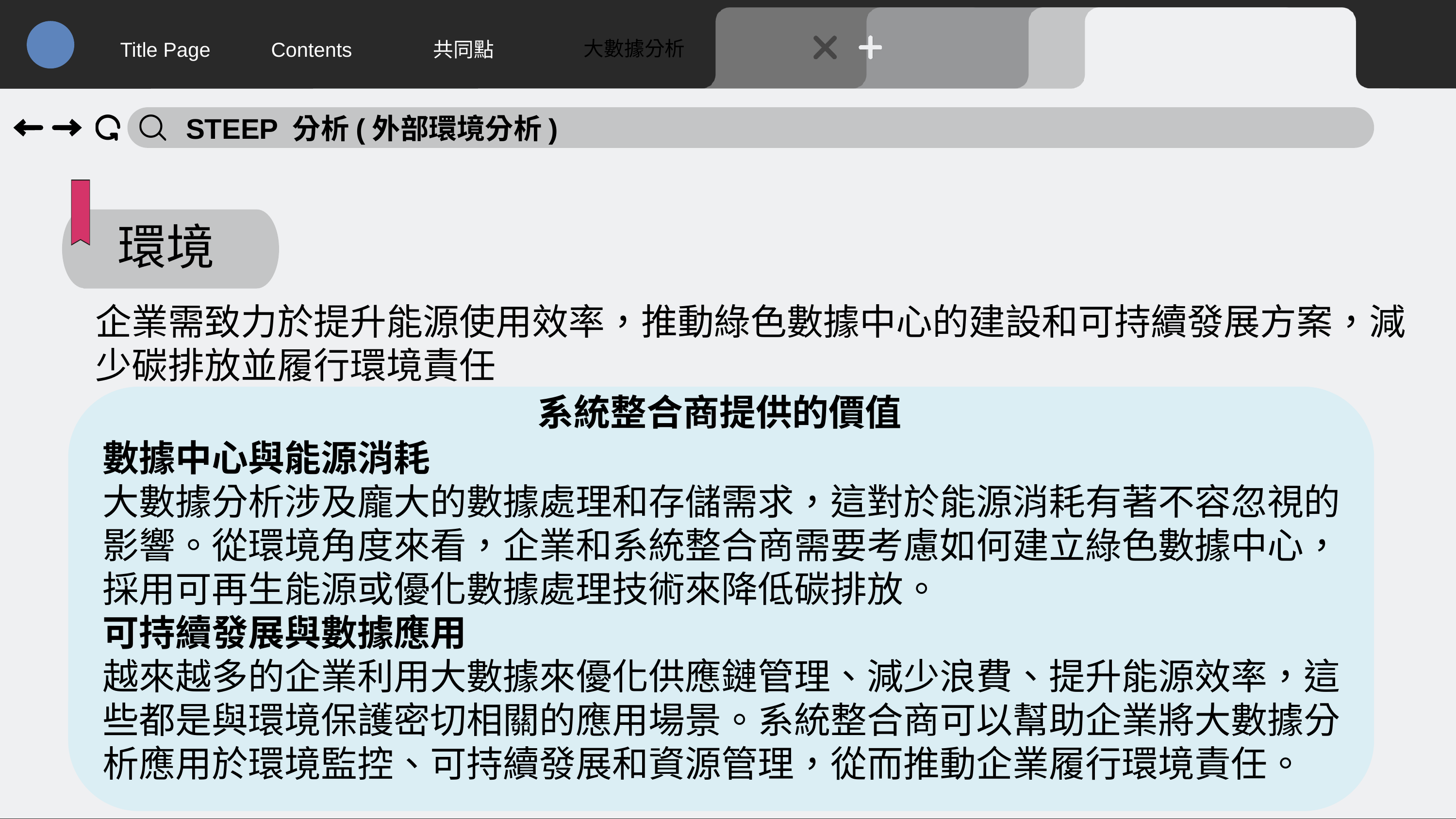

大數據分析
Title Page
Contents
共同點

STEEP 分析(外部環境分析)

環境
企業需致力於提升能源使用效率，推動綠色數據中心的建設和可持續發展方案，減少碳排放並履行環境責任

系統整合商提供的價值
數據中心與能源消耗
大數據分析涉及龐大的數據處理和存儲需求，這對於能源消耗有著不容忽視的影響。從環境角度來看，企業和系統整合商需要考慮如何建立綠色數據中心，採用可再生能源或優化數據處理技術來降低碳排放。
可持續發展與數據應用
越來越多的企業利用大數據來優化供應鏈管理、減少浪費、提升能源效率，這些都是與環境保護密切相關的應用場景。系統整合商可以幫助企業將大數據分析應用於環境監控、可持續發展和資源管理，從而推動企業履行環境責任。
21